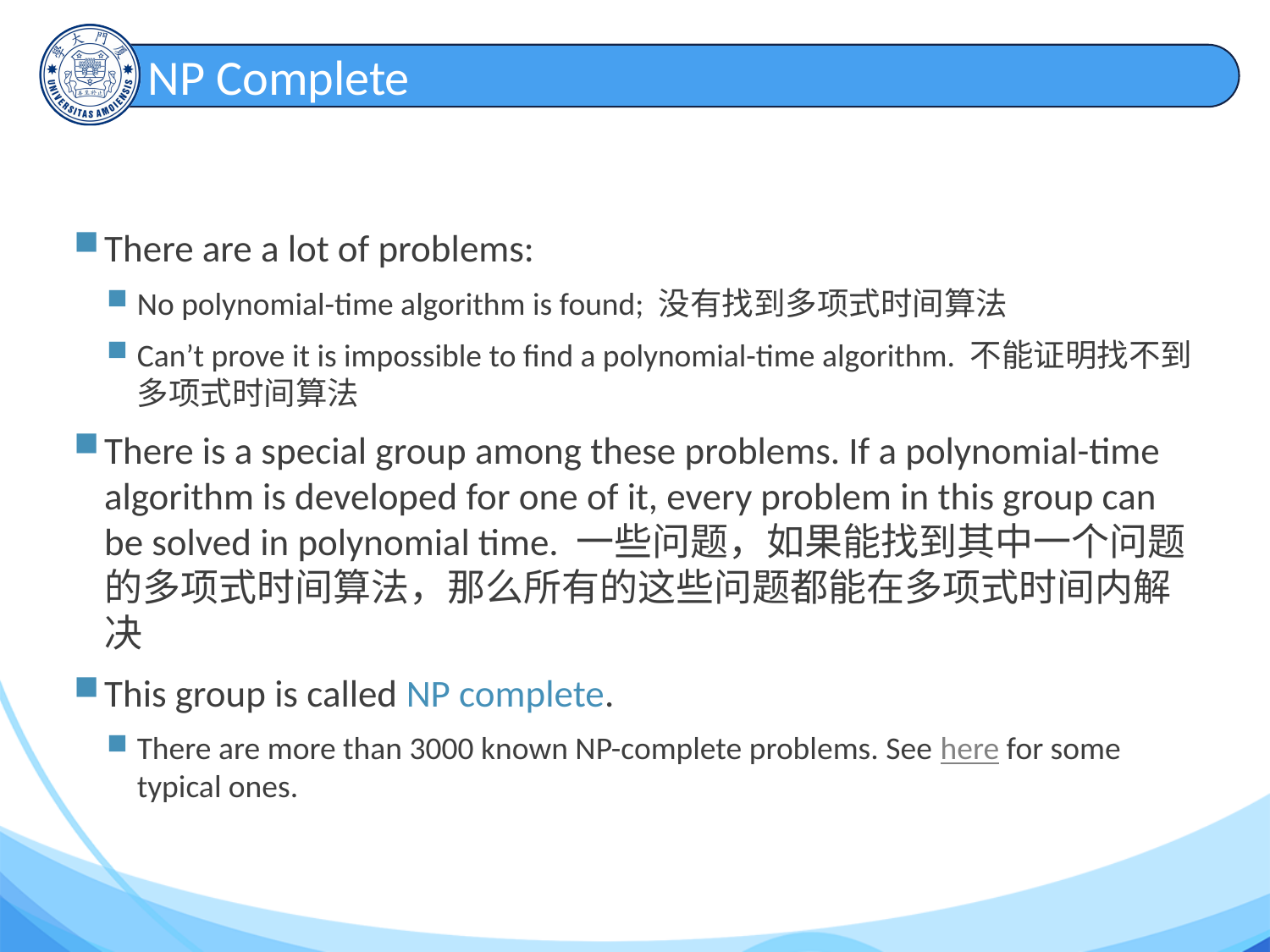

# NP Complete
There are a lot of problems:
No polynomial-time algorithm is found; 没有找到多项式时间算法
Can’t prove it is impossible to find a polynomial-time algorithm. 不能证明找不到多项式时间算法
There is a special group among these problems. If a polynomial-time algorithm is developed for one of it, every problem in this group can be solved in polynomial time. 一些问题，如果能找到其中一个问题的多项式时间算法，那么所有的这些问题都能在多项式时间内解决
This group is called NP complete.
There are more than 3000 known NP-complete problems. See here for some typical ones.
47